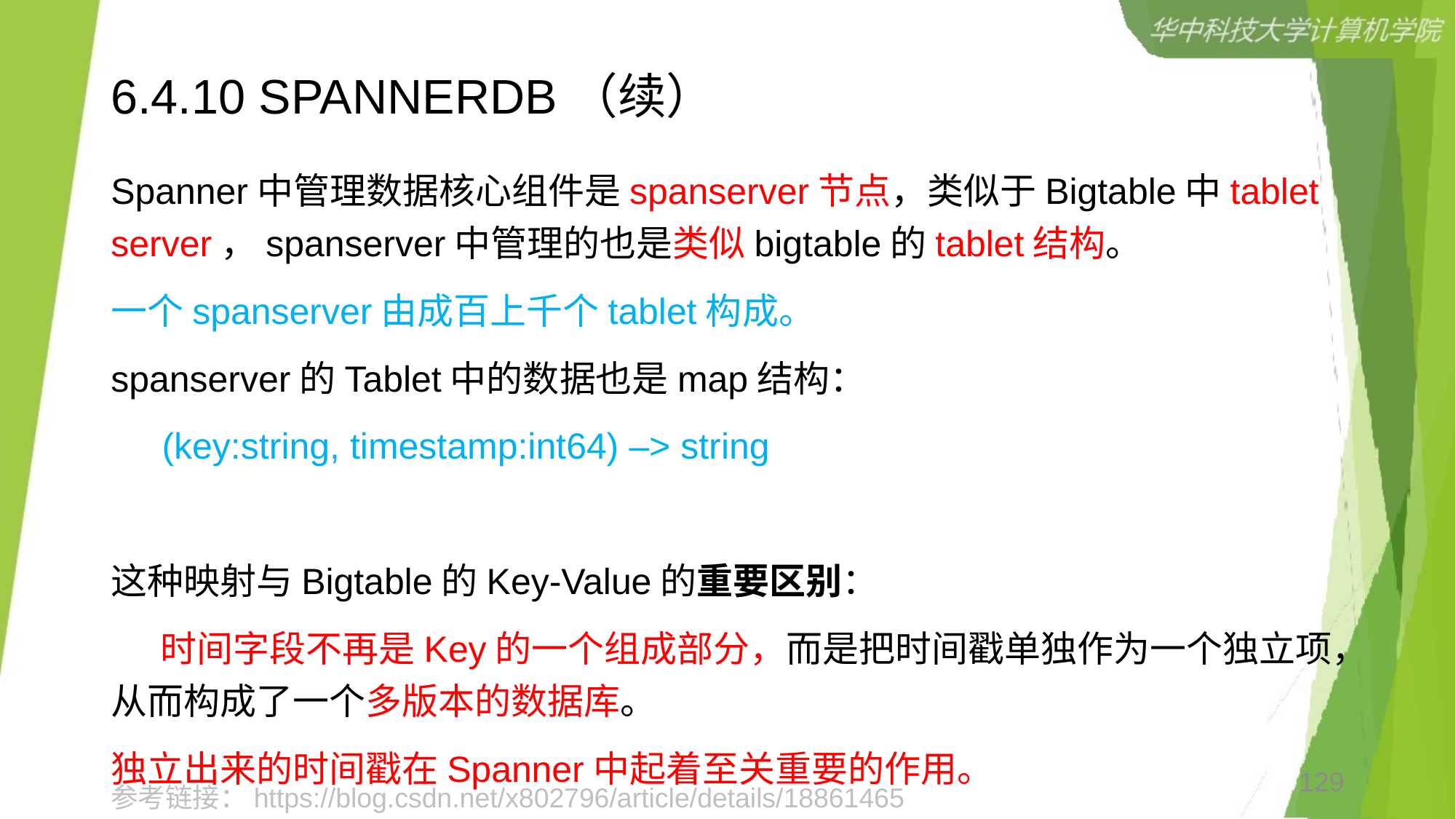

# 6.4.10 SPANNERDB（续）
Spanner中管理数据核心组件是spanserver节点，类似于Bigtable中tablet server，spanserver中管理的也是类似bigtable的tablet结构。
一个spanserver由成百上千个tablet构成。
spanserver的Tablet中的数据也是map结构：
     (key:string, timestamp:int64) –> string

这种映射与Bigtable的Key-Value的重要区别：
     时间字段不再是Key的一个组成部分，而是把时间戳单独作为一个独立项，从而构成了一个多版本的数据库。
独立出来的时间戳在Spanner中起着至关重要的作用。
129
参考链接：https://blog.csdn.net/x802796/article/details/18861465